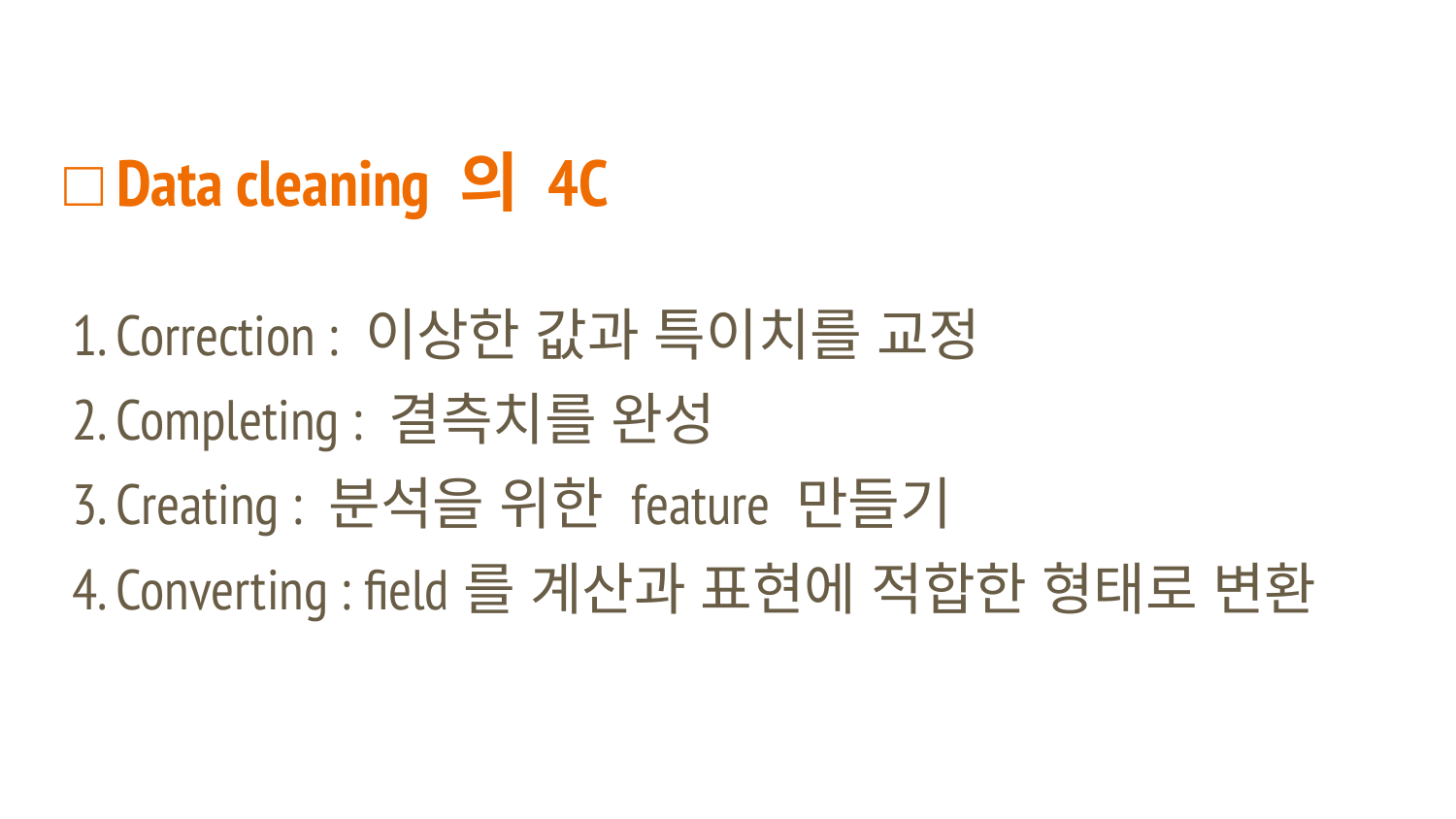

# □ Data cleaning 의 4C
1. Correction : 이상한 값과 특이치를 교정
2. Completing : 결측치를 완성
3. Creating : 분석을 위한 feature 만들기
4. Converting : field를 계산과 표현에 적합한 형태로 변환